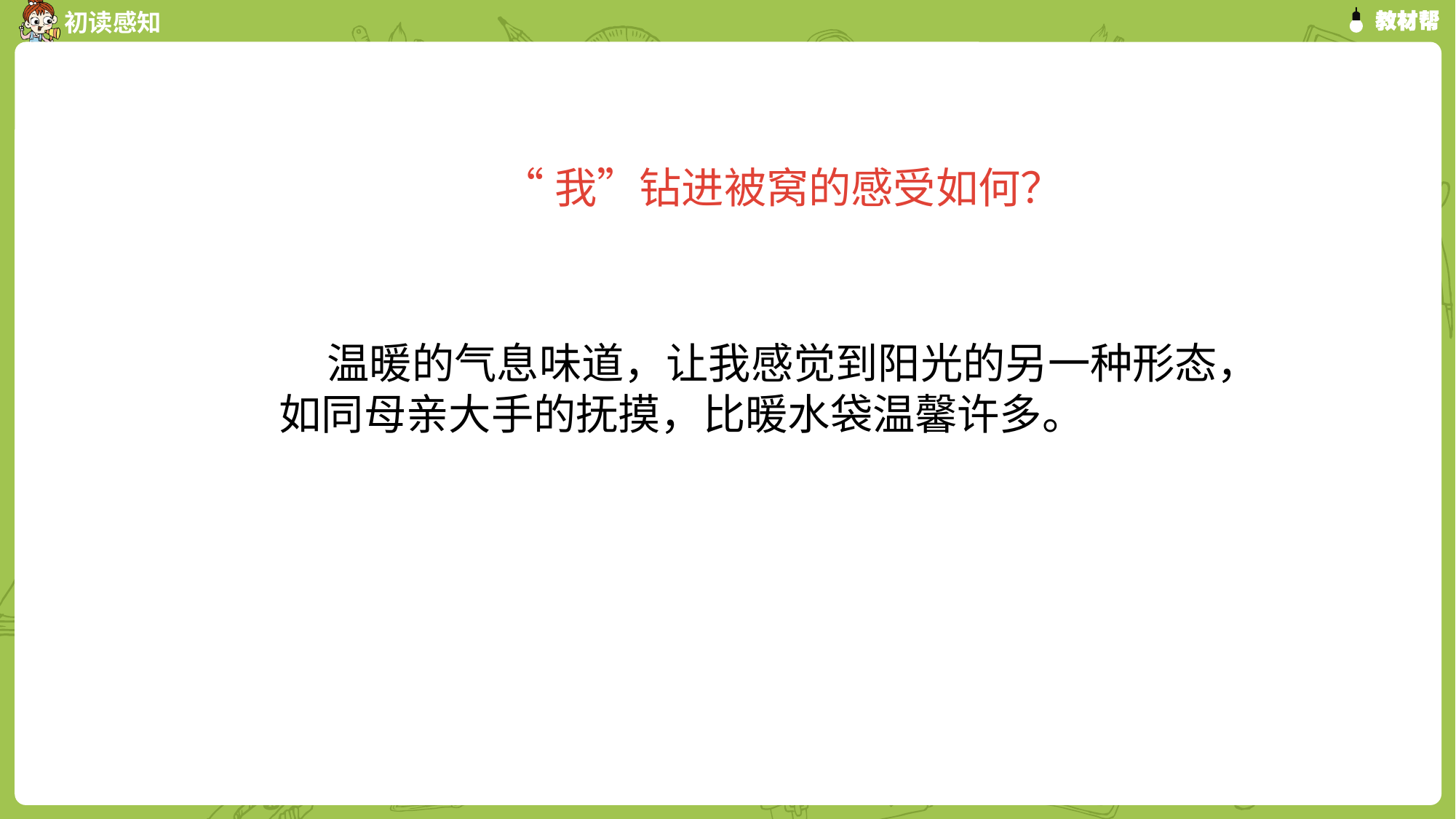

“我”钻进被窝的感受如何？
    温暖的气息味道，让我感觉到阳光的另一种形态，如同母亲大手的抚摸，比暖水袋温馨许多。